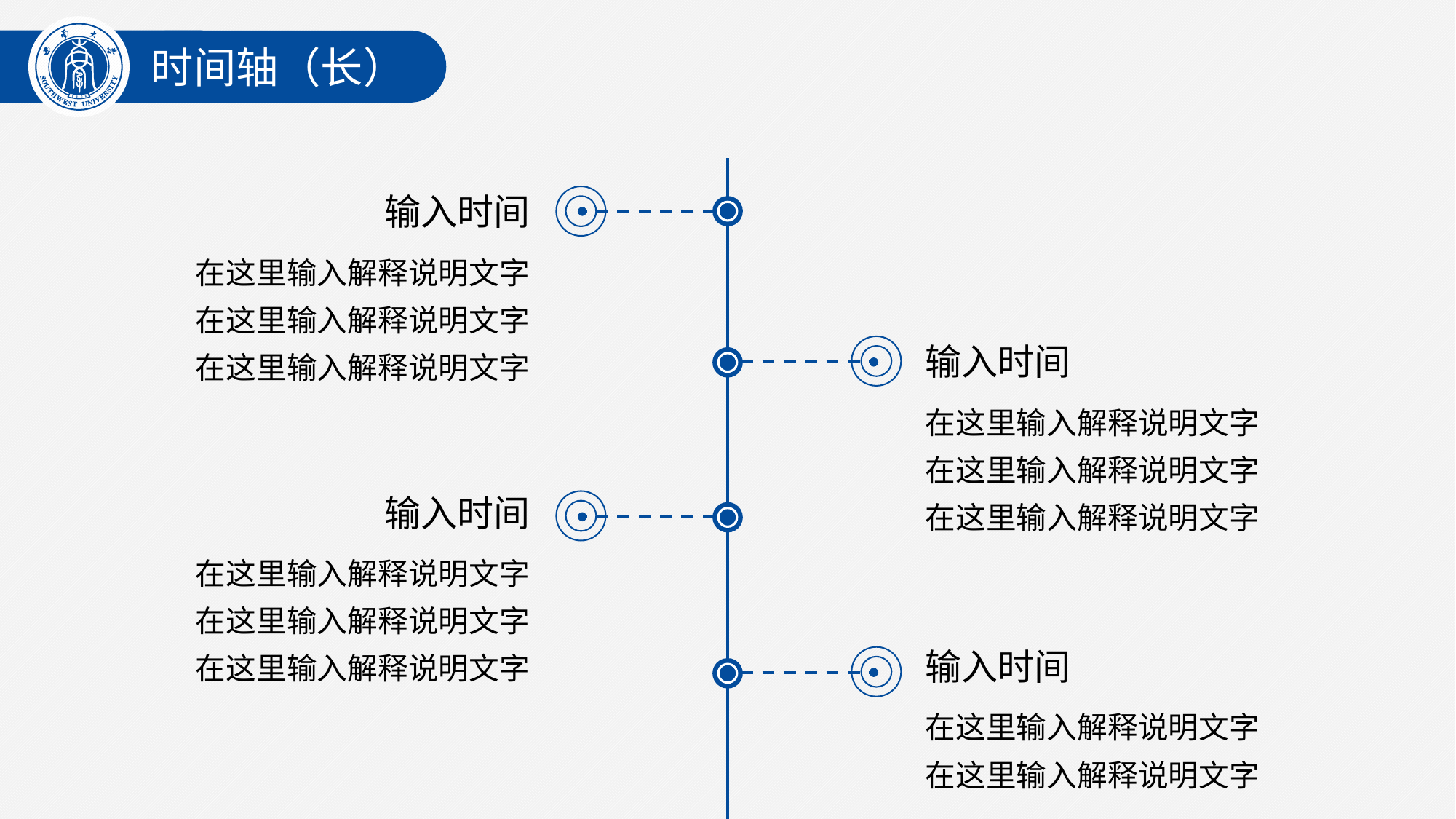

时间轴（长）
时间轴（长）
输入时间
在这里输入解释说明文字
在这里输入解释说明文字
在这里输入解释说明文字

输入时间
在这里输入解释说明文字
在这里输入解释说明文字
在这里输入解释说明文字

输入时间
在这里输入解释说明文字
在这里输入解释说明文字
在这里输入解释说明文字

输入时间
在这里输入解释说明文字
在这里输入解释说明文字